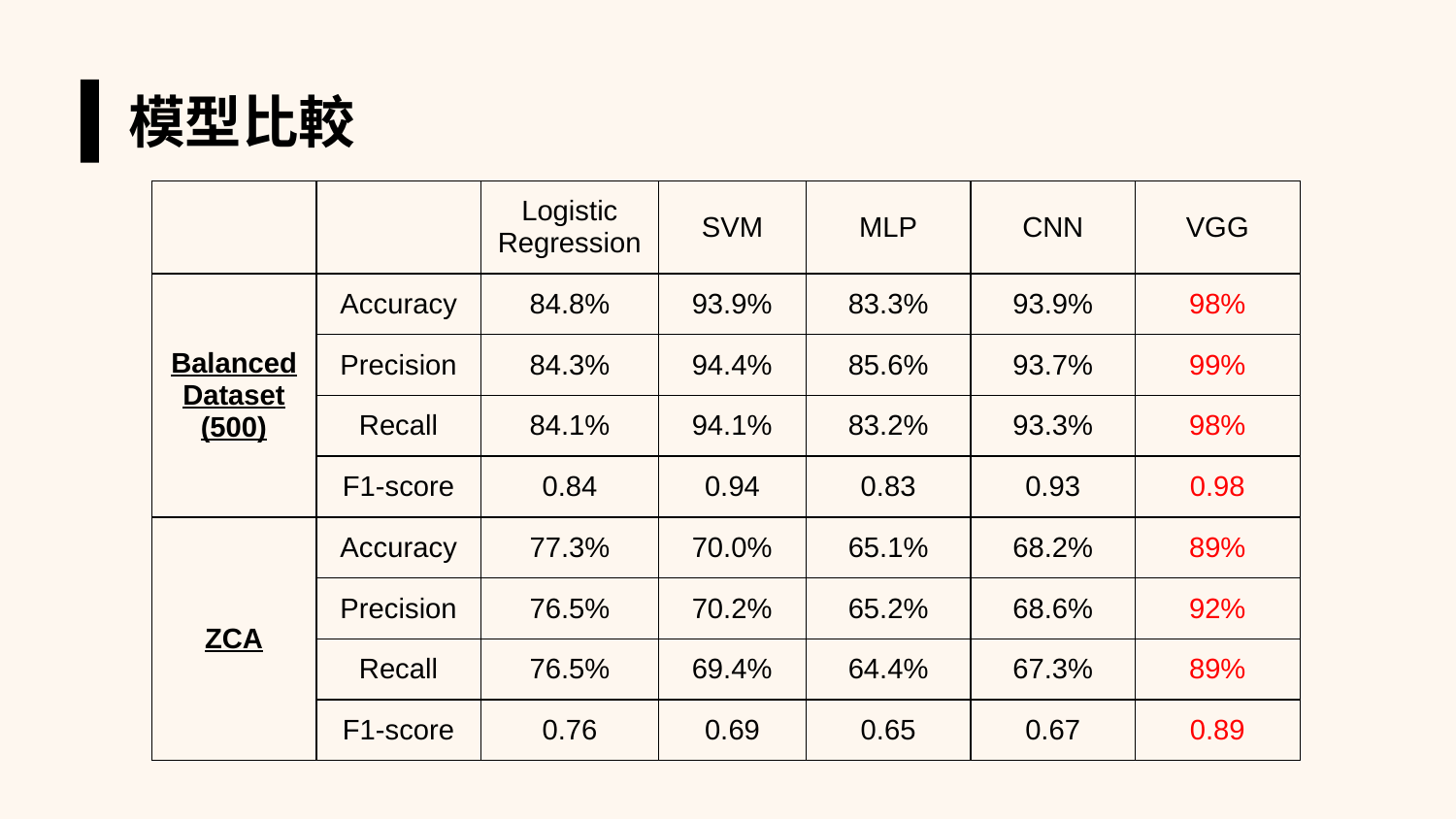

模型比較
|  |  | Logistic Regression | SVM | MLP | CNN | VGG |
| --- | --- | --- | --- | --- | --- | --- |
| Balanced Dataset (500) | Accuracy | 84.8% | 93.9% | 83.3% | 93.9% | 98% |
|  | Precision | 84.3% | 94.4% | 85.6% | 93.7% | 99% |
|  | Recall | 84.1% | 94.1% | 83.2% | 93.3% | 98% |
|  | F1-score | 0.84 | 0.94 | 0.83 | 0.93 | 0.98 |
| ZCA | Accuracy | 77.3% | 70.0% | 65.1% | 68.2% | 89% |
|  | Precision | 76.5% | 70.2% | 65.2% | 68.6% | 92% |
|  | Recall | 76.5% | 69.4% | 64.4% | 67.3% | 89% |
|  | F1-score | 0.76 | 0.69 | 0.65 | 0.67 | 0.89 |